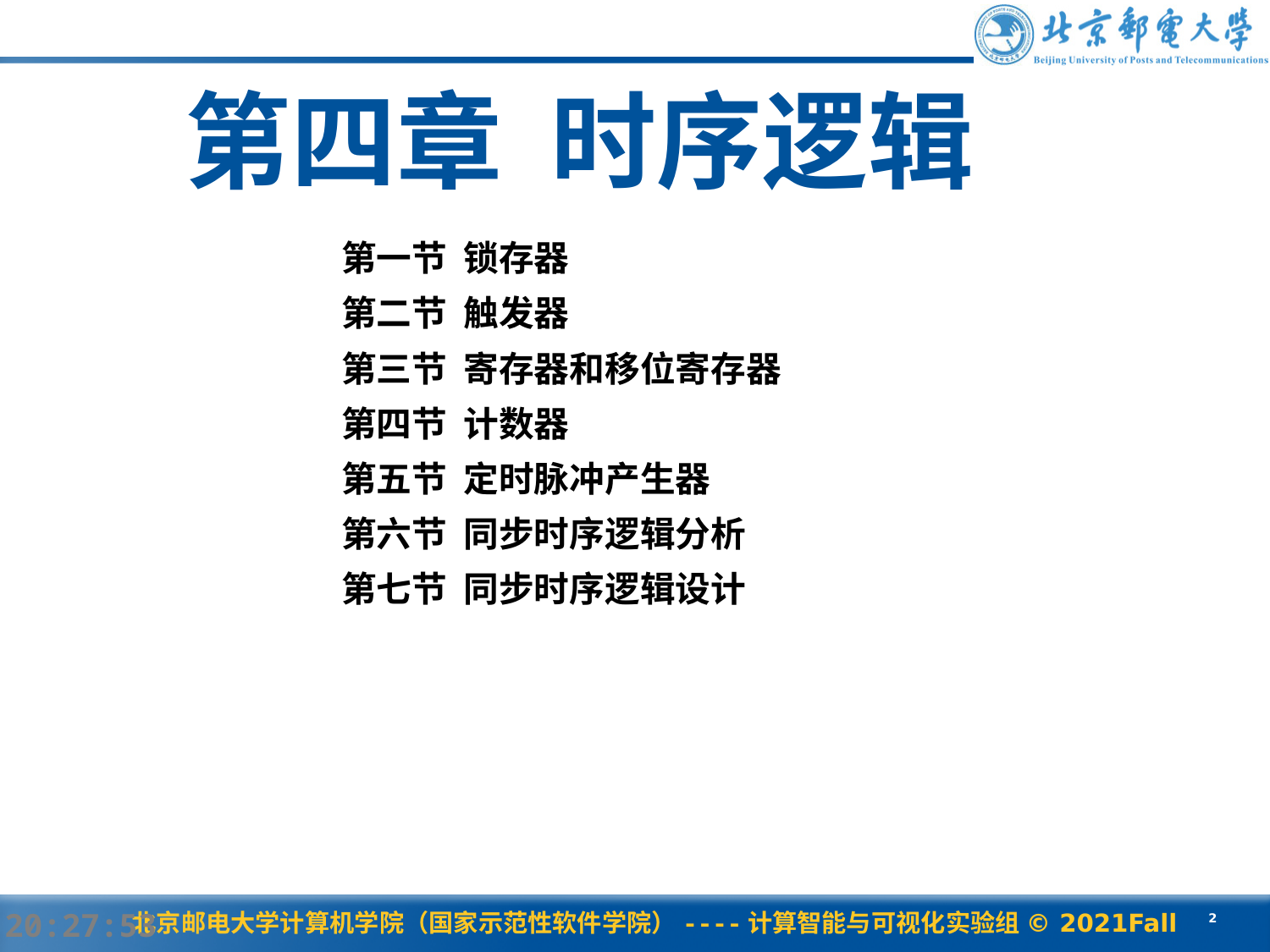

# 第四章  时序逻辑
第一节  锁存器
第二节  触发器
第三节  寄存器和移位寄存器
第四节  计数器
第五节  定时脉冲产生器
第六节  同步时序逻辑分析
第七节  同步时序逻辑设计